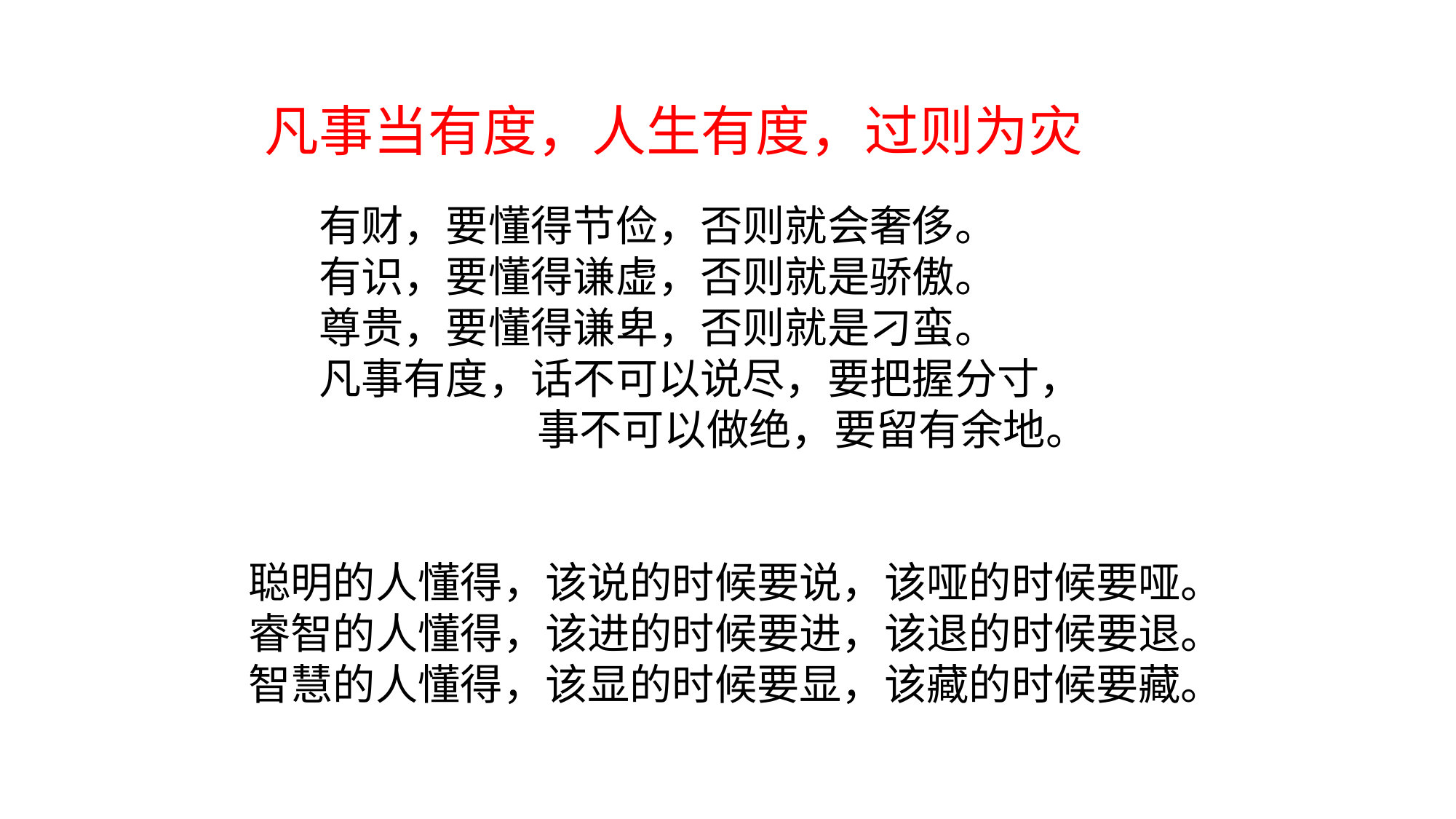

凡事当有度，人生有度，过则为灾

	有财，要懂得节俭，否则就会奢侈。
	有识，要懂得谦虚，否则就是骄傲。
	尊贵，要懂得谦卑，否则就是刁蛮。
	凡事有度，话不可以说尽，要把握分寸，
			事不可以做绝，要留有余地。

   聪明的人懂得，该说的时候要说，该哑的时候要哑。
   睿智的人懂得，该进的时候要进，该退的时候要退。
   智慧的人懂得，该显的时候要显，该藏的时候要藏。